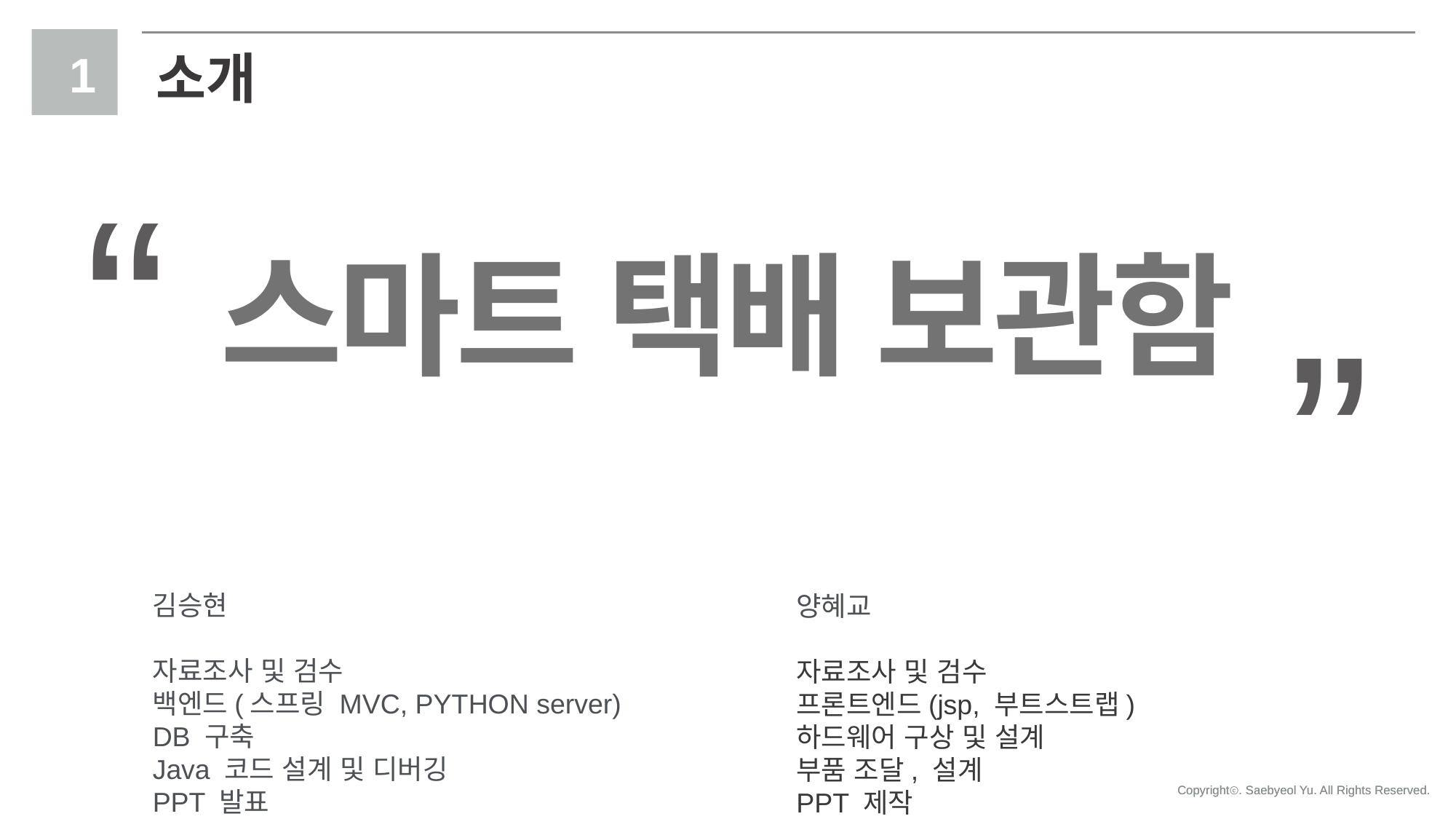

1
소개
“
“
스마트 택배 보관함
김승현

자료조사 및 검수
백엔드(스프링 MVC, PYTHON server)
DB 구축
Java 코드 설계 및 디버깅
PPT 발표

양혜교

자료조사 및 검수
프론트엔드(jsp, 부트스트랩)
하드웨어 구상 및 설계
부품 조달, 설계
PPT 제작
Copyrightⓒ. Saebyeol Yu. All Rights Reserved.